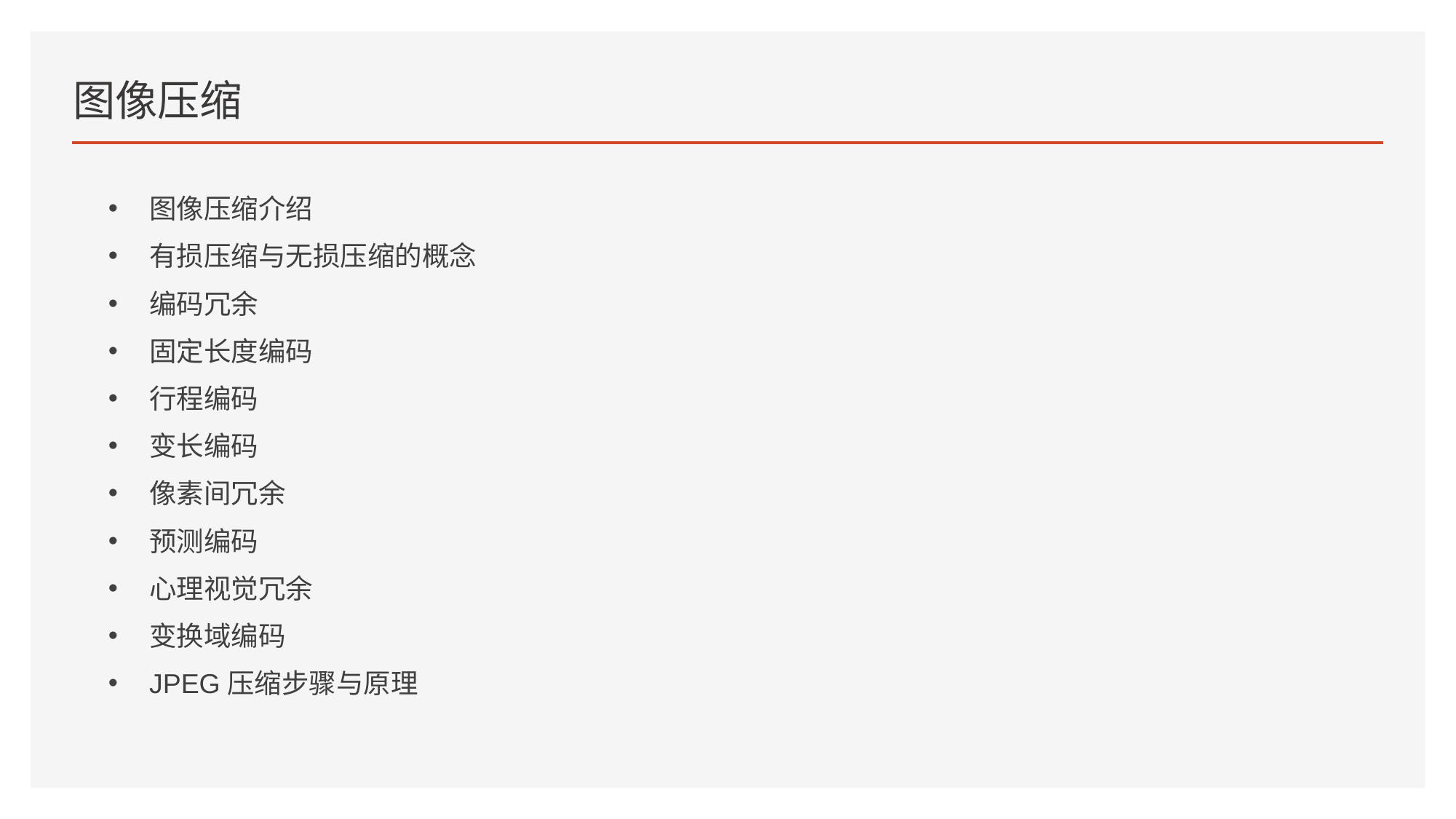

# 图像压缩
图像压缩介绍
有损压缩与无损压缩的概念
编码冗余
固定长度编码
行程编码
变长编码
像素间冗余
预测编码
心理视觉冗余
变换域编码
JPEG压缩步骤与原理